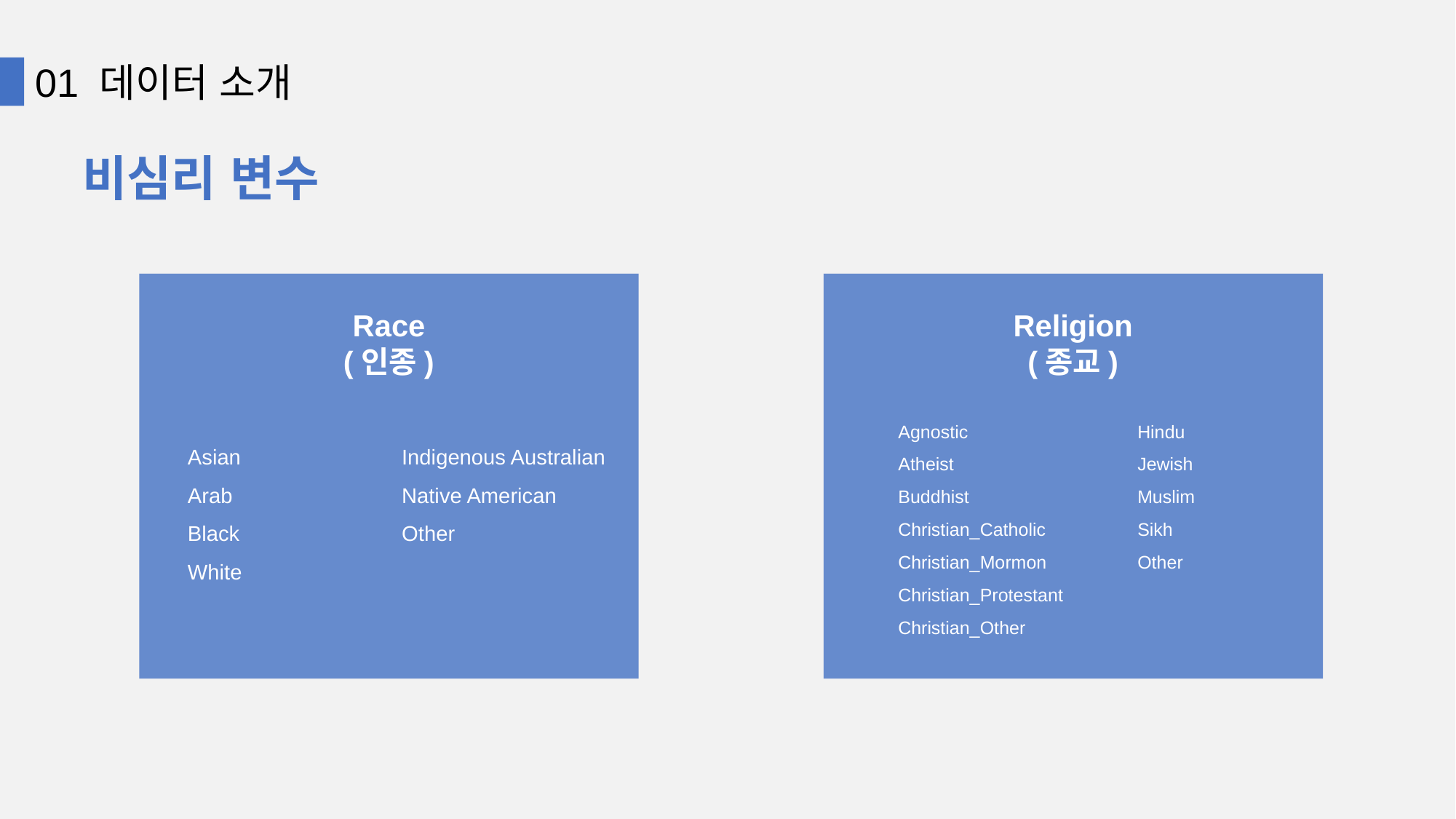

01 데이터 소개

비심리 변수

Race
(인종)
Asian
Arab
Black
White
Indigenous Australian
Native American
Other

Religion
(종교)
Agnostic
Atheist
Buddhist
Christian_Catholic
Christian_Mormon
Christian_Protestant Christian_Other
Hindu
Jewish
Muslim
Sikh
Other